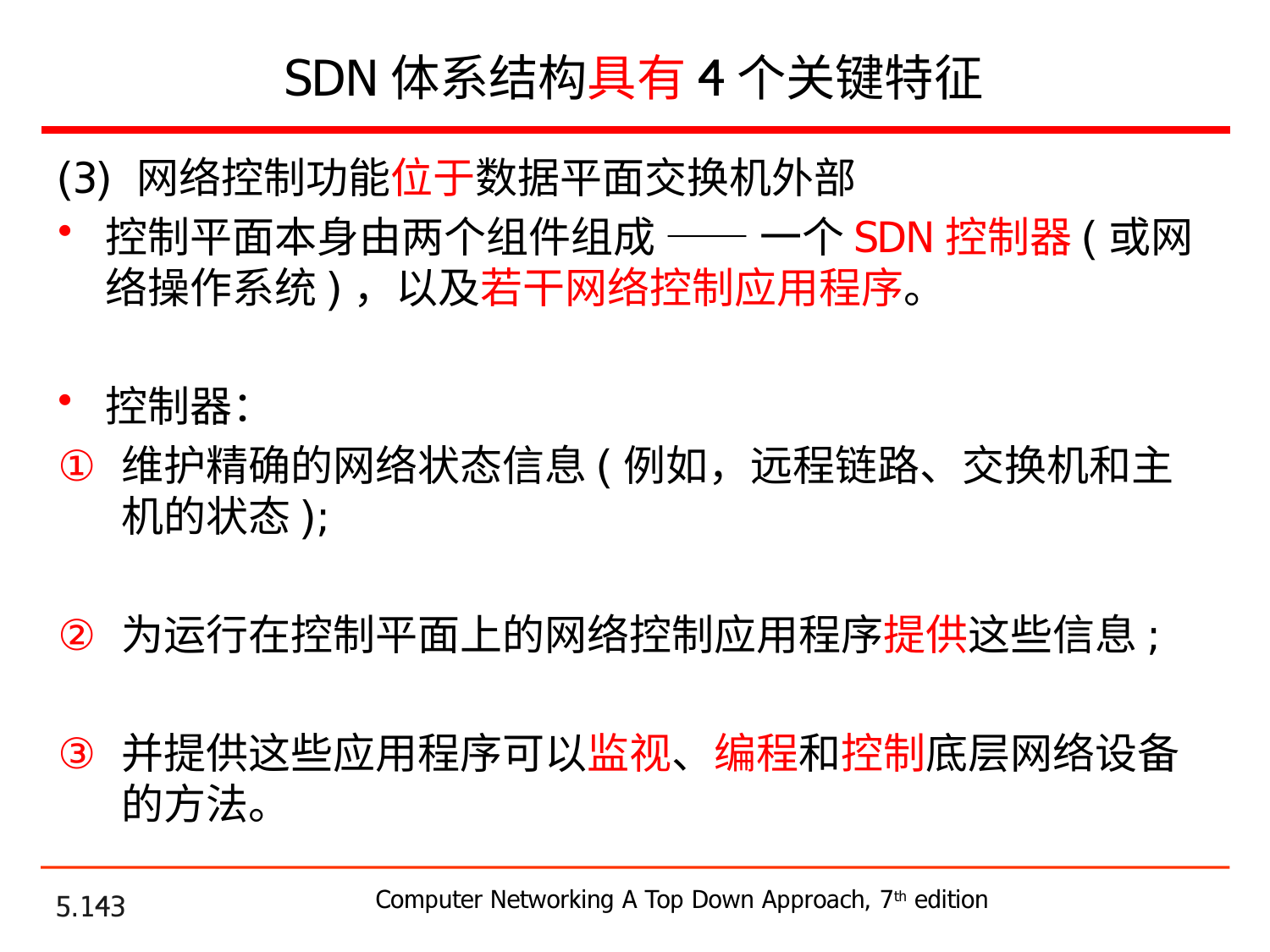

# SDN体系结构具有4个关键特征
(3) 网络控制功能位于数据平面交换机外部
控制平面本身由两个组件组成 —— 一个SDN控制器(或网络操作系统)，以及若干网络控制应用程序。

控制器：
维护精确的网络状态信息(例如，远程链路、交换机和主机的状态);

为运行在控制平面上的网络控制应用程序提供这些信息;

并提供这些应用程序可以监视、编程和控制底层网络设备的方法。